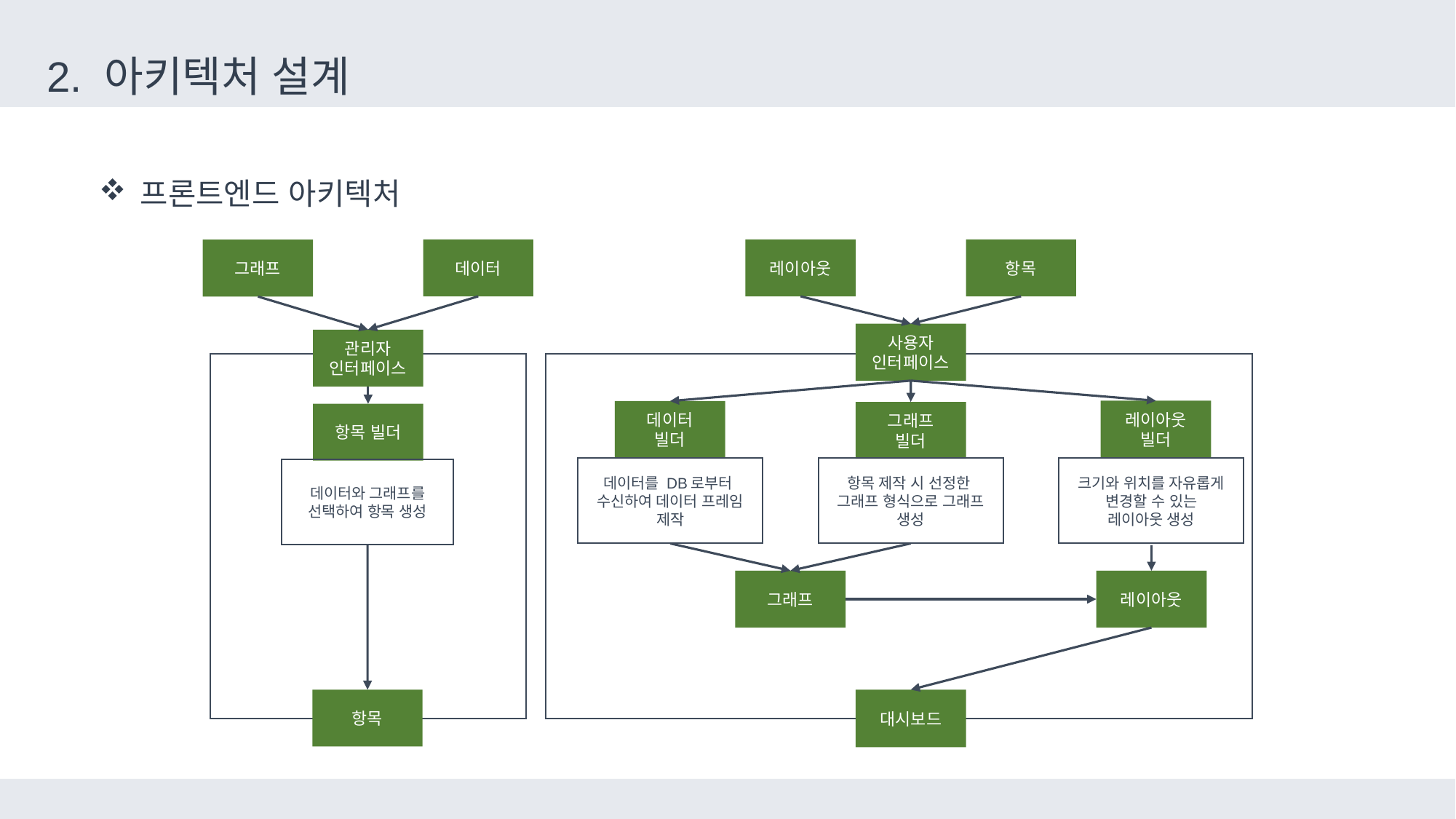

2. 아키텍처 설계
프론트엔드 아키텍처
데이터
레이아웃
항목
그래프
사용자
인터페이스
관리자
인터페이스

레이아웃
빌더
데이터
빌더
그래프
빌더
항목 빌더
데이터를 DB로부터
수신하여 데이터 프레임 제작
항목 제작 시 선정한
그래프 형식으로 그래프 생성
크기와 위치를 자유롭게 변경할 수 있는
레이아웃 생성
데이터와 그래프를 선택하여 항목 생성
그래프
레이아웃
항목
대시보드